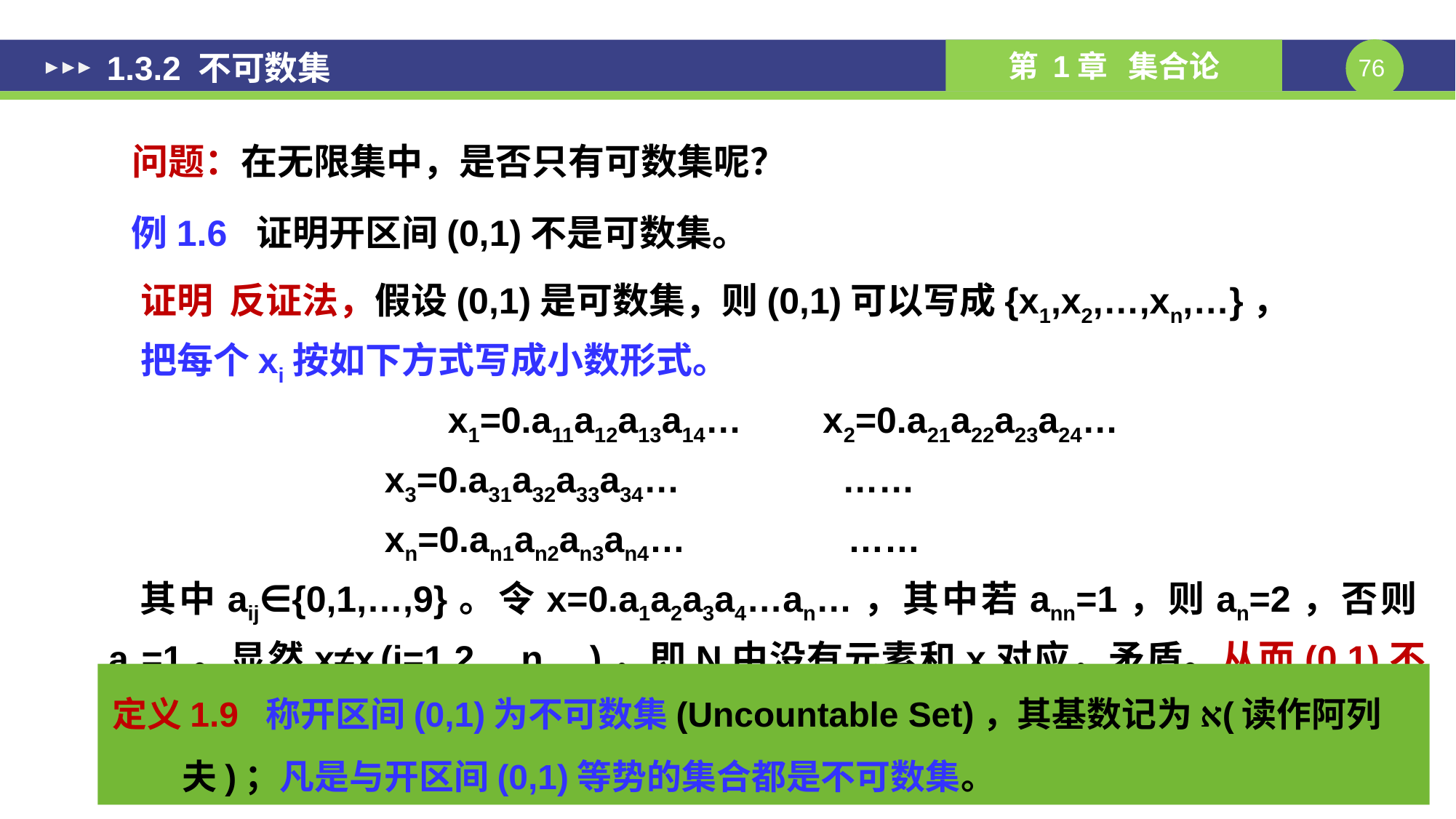

1.3.2 不可数集
问题：在无限集中，是否只有可数集呢？
例1.6  证明开区间(0,1)不是可数集。
证明  反证法，假设(0,1)是可数集，则(0,1)可以写成{x1,x2,…,xn,…}，
把每个xi按如下方式写成小数形式。
x1=0.a11a12a13a14…        x2=0.a21a22a23a24…
                        x3=0.a31a32a33a34…                ……
                        xn=0.an1an2an3an4…                ……
其中aij∈{0,1,…,9}。令x=0.a1a2a3a4…an…，其中若ann=1，则an=2，否则an=1。显然x≠xi(i=1,2,…n,…)，即N中没有元素和x对应，矛盾。从而(0,1)不是可数集。
定义1.9  称开区间(0,1)为不可数集(Uncountable Set)，其基数记为א(读作阿列夫)；凡是与开区间(0,1)等势的集合都是不可数集。